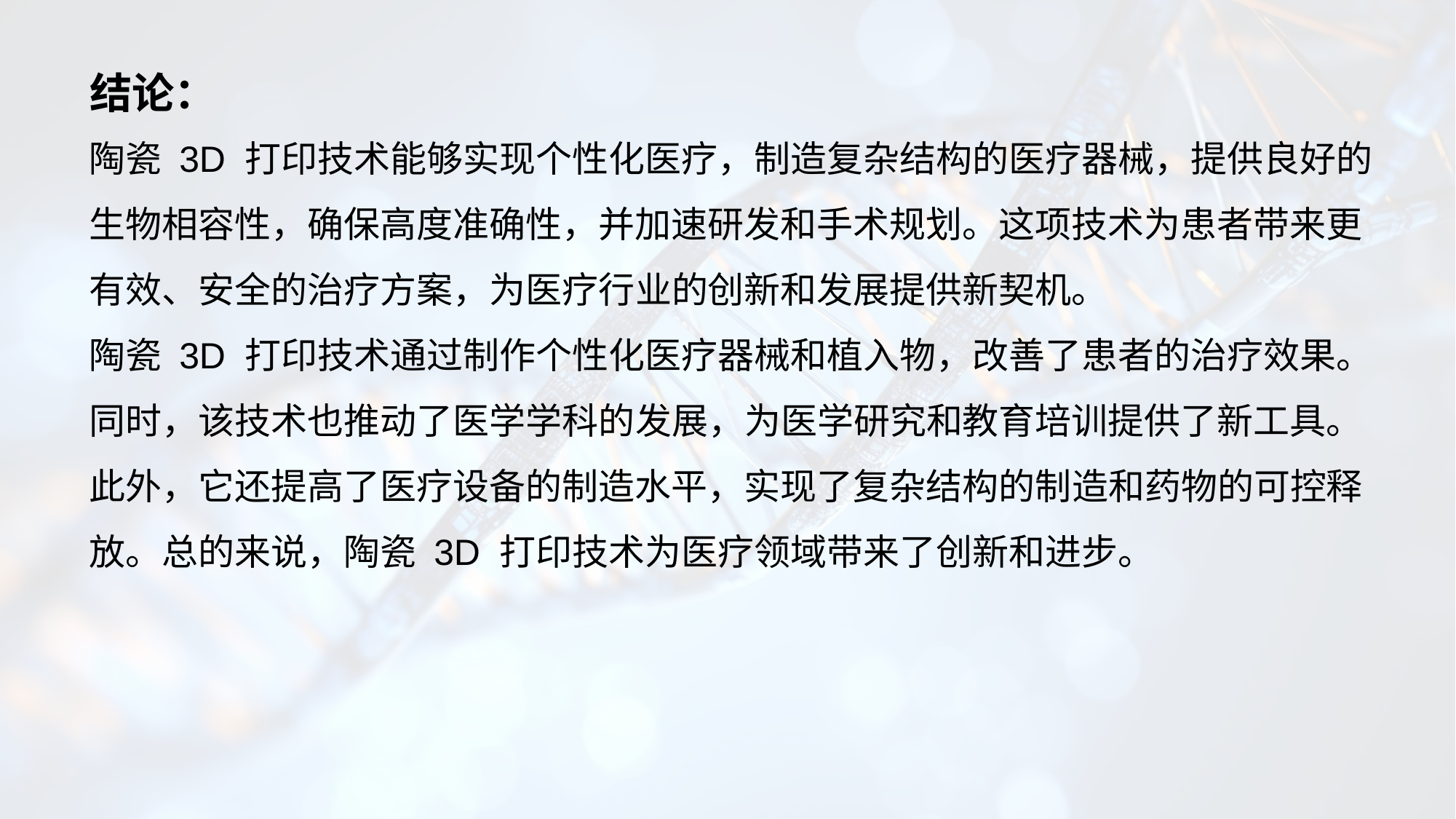

# 结论：
陶瓷 3D 打印技术能够实现个性化医疗，制造复杂结构的医疗器械，提供良好的生物相容性，确保高度准确性，并加速研发和手术规划。这项技术为患者带来更有效、安全的治疗方案，为医疗行业的创新和发展提供新契机。
陶瓷 3D 打印技术通过制作个性化医疗器械和植入物，改善了患者的治疗效果。同时，该技术也推动了医学学科的发展，为医学研究和教育培训提供了新工具。此外，它还提高了医疗设备的制造水平，实现了复杂结构的制造和药物的可控释放。总的来说，陶瓷 3D 打印技术为医疗领域带来了创新和进步。